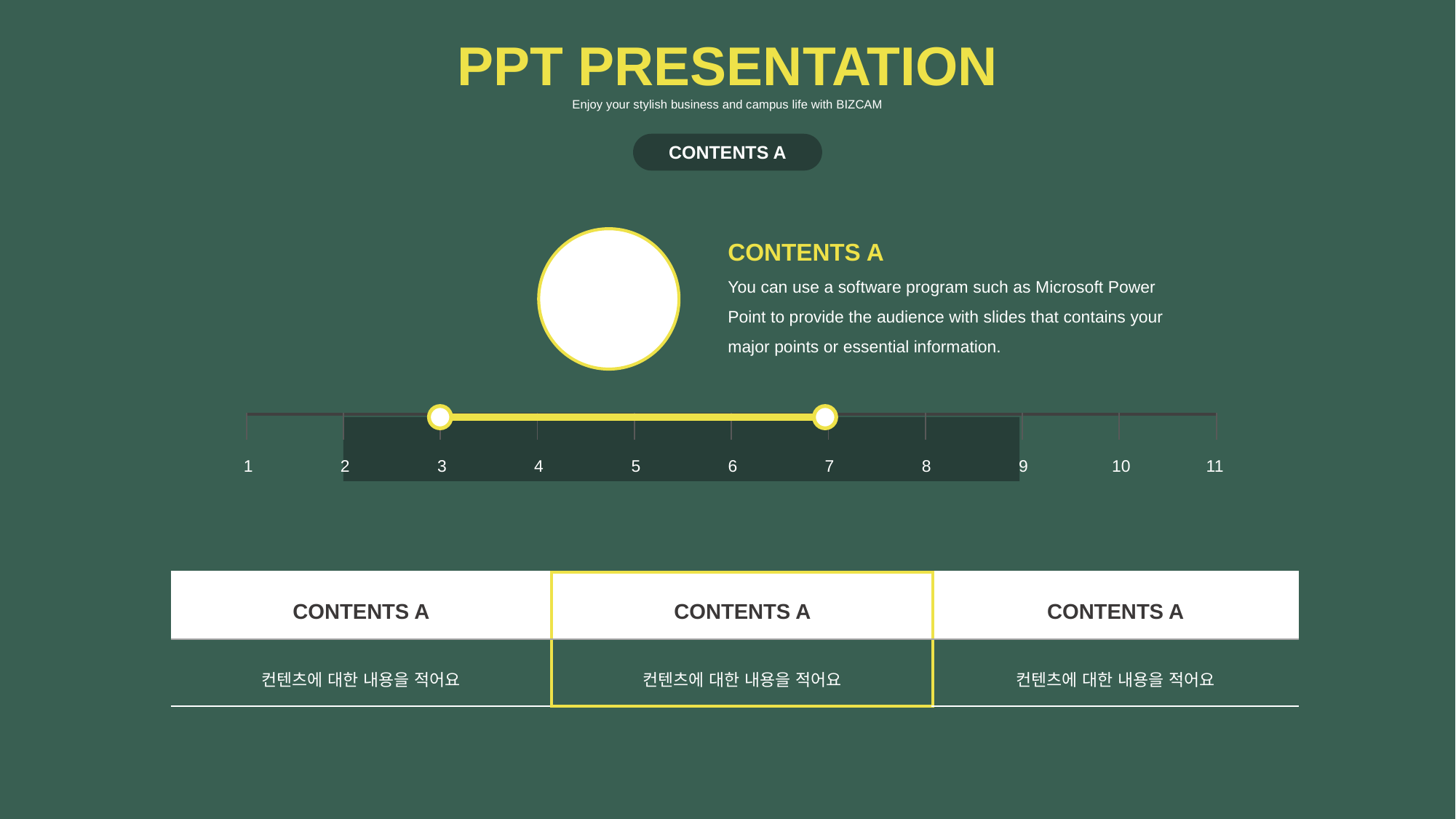

PPT PRESENTATION
Enjoy your stylish business and campus life with BIZCAM
CONTENTS A
CONTENTS A
You can use a software program such as Microsoft Power Point to provide the audience with slides that contains your major points or essential information.

|  |  |  |  |  |  |  |  |  |  |
| --- | --- | --- | --- | --- | --- | --- | --- | --- | --- |

1
2
3
4
5
6
7
8
9
10
11
| CONTENTS A | CONTENTS A | CONTENTS A |
| --- | --- | --- |
| 컨텐츠에 대한 내용을 적어요 | 컨텐츠에 대한 내용을 적어요 | 컨텐츠에 대한 내용을 적어요 |